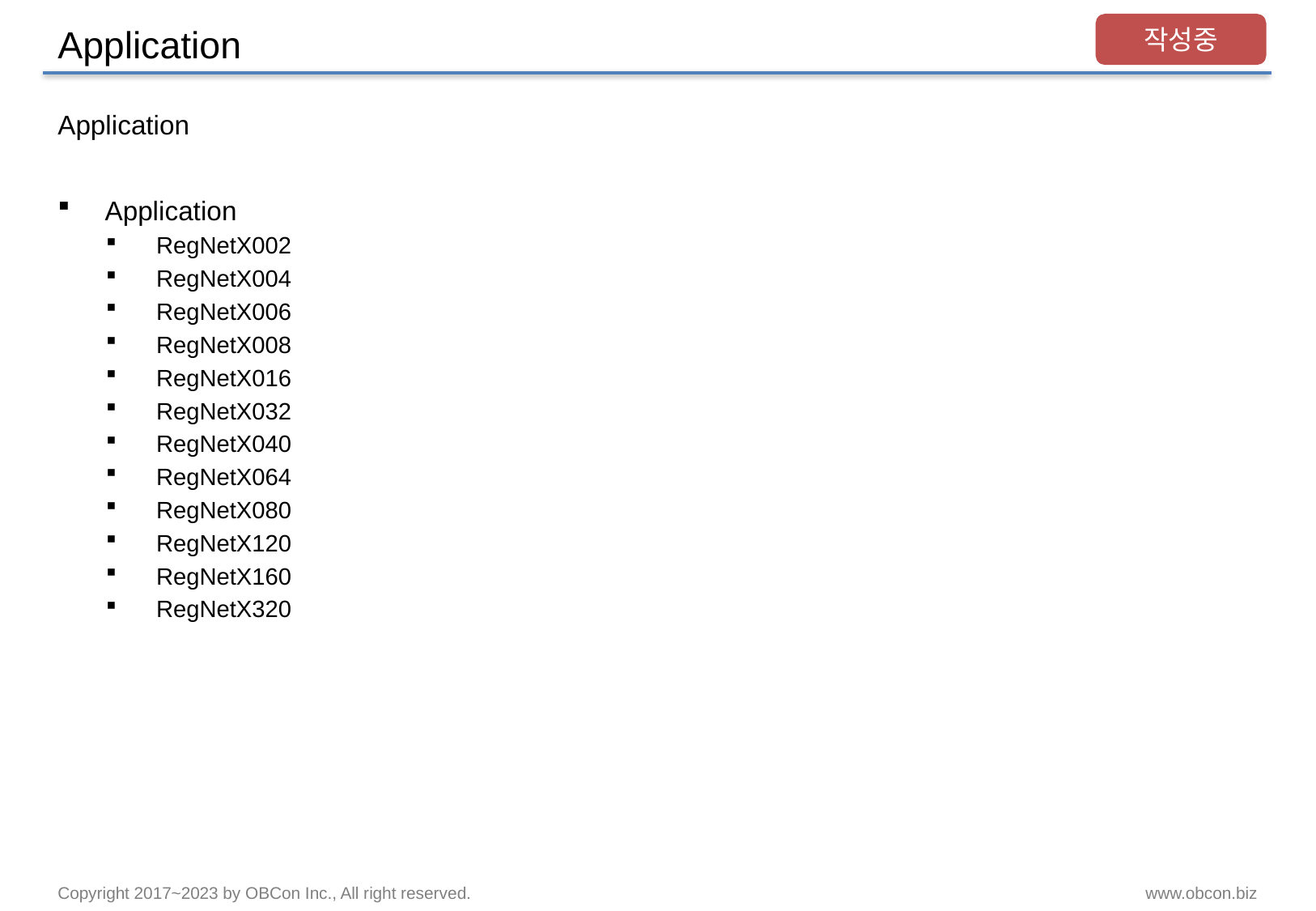

# Application
작성중
Application
Application
RegNetX002
RegNetX004
RegNetX006
RegNetX008
RegNetX016
RegNetX032
RegNetX040
RegNetX064
RegNetX080
RegNetX120
RegNetX160
RegNetX320